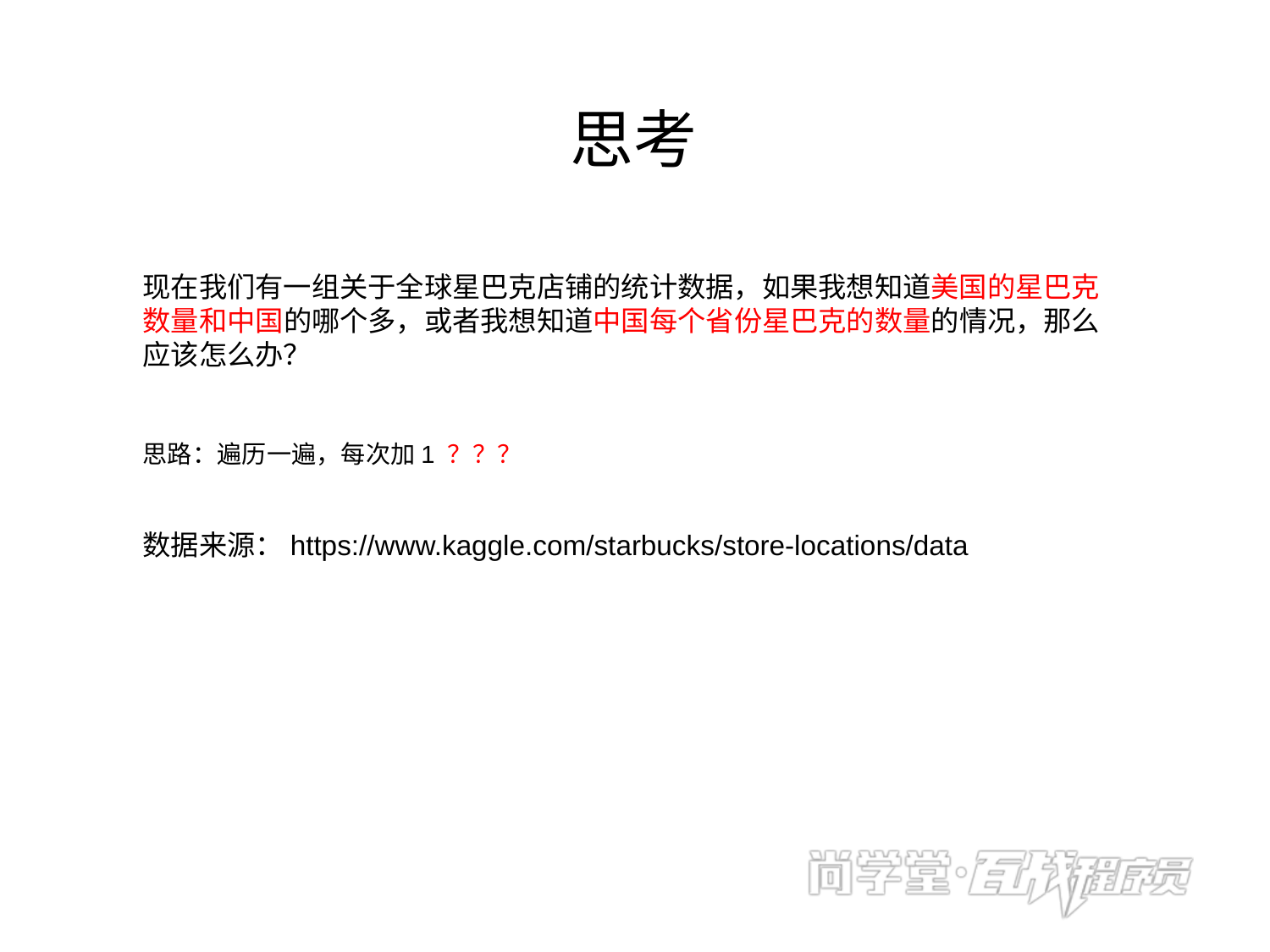

# 思考
现在我们有一组关于全球星巴克店铺的统计数据，如果我想知道美国的星巴克数量和中国的哪个多，或者我想知道中国每个省份星巴克的数量的情况，那么应该怎么办？

思路：遍历一遍，每次加1 ？？？

数据来源：https://www.kaggle.com/starbucks/store-locations/data